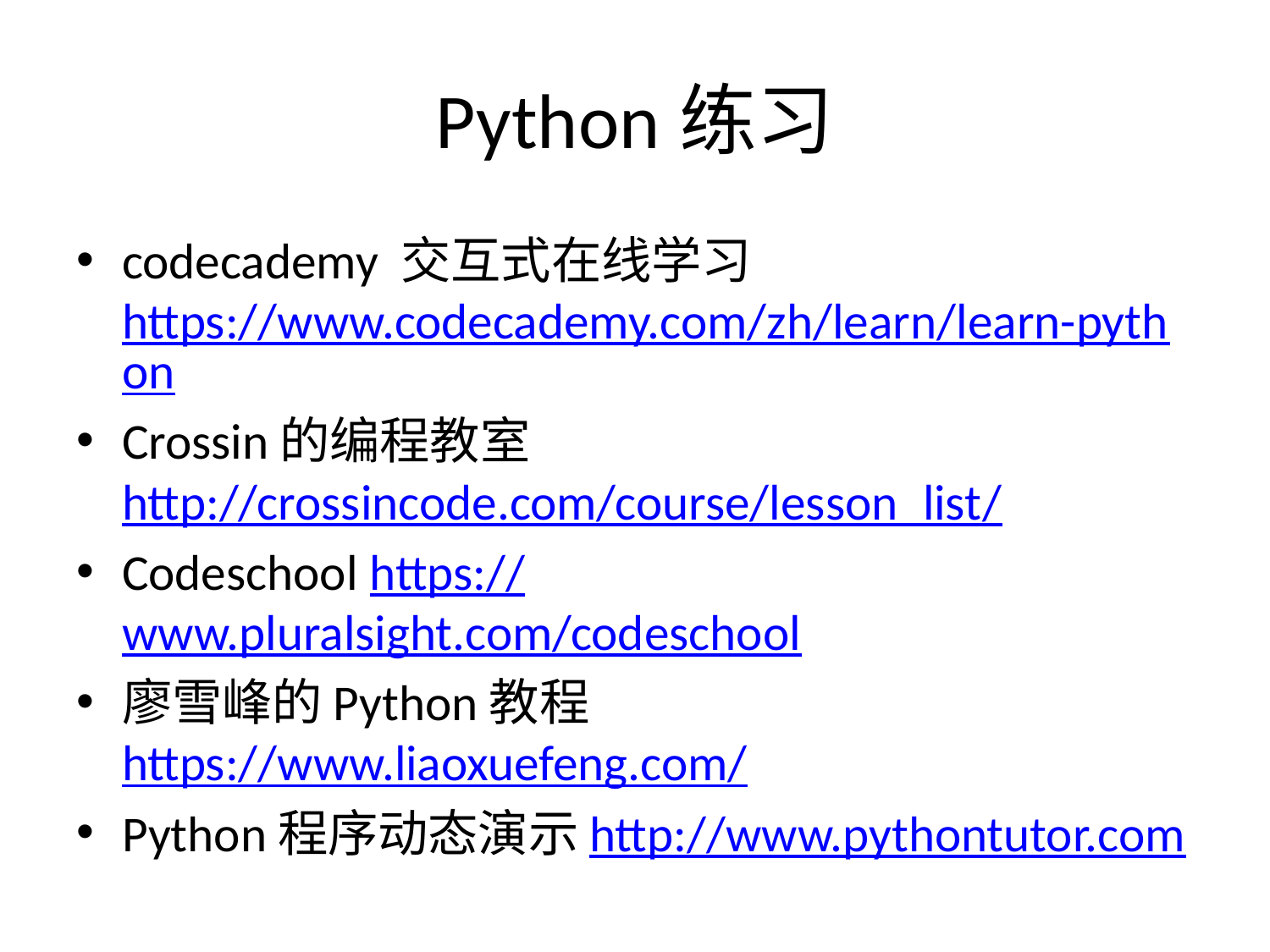

# Python练习
codecademy 交互式在线学习https://www.codecademy.com/zh/learn/learn-python
Crossin的编程教室 http://crossincode.com/course/lesson_list/
Codeschool https://www.pluralsight.com/codeschool
廖雪峰的Python教程 https://www.liaoxuefeng.com/
Python程序动态演示http://www.pythontutor.com